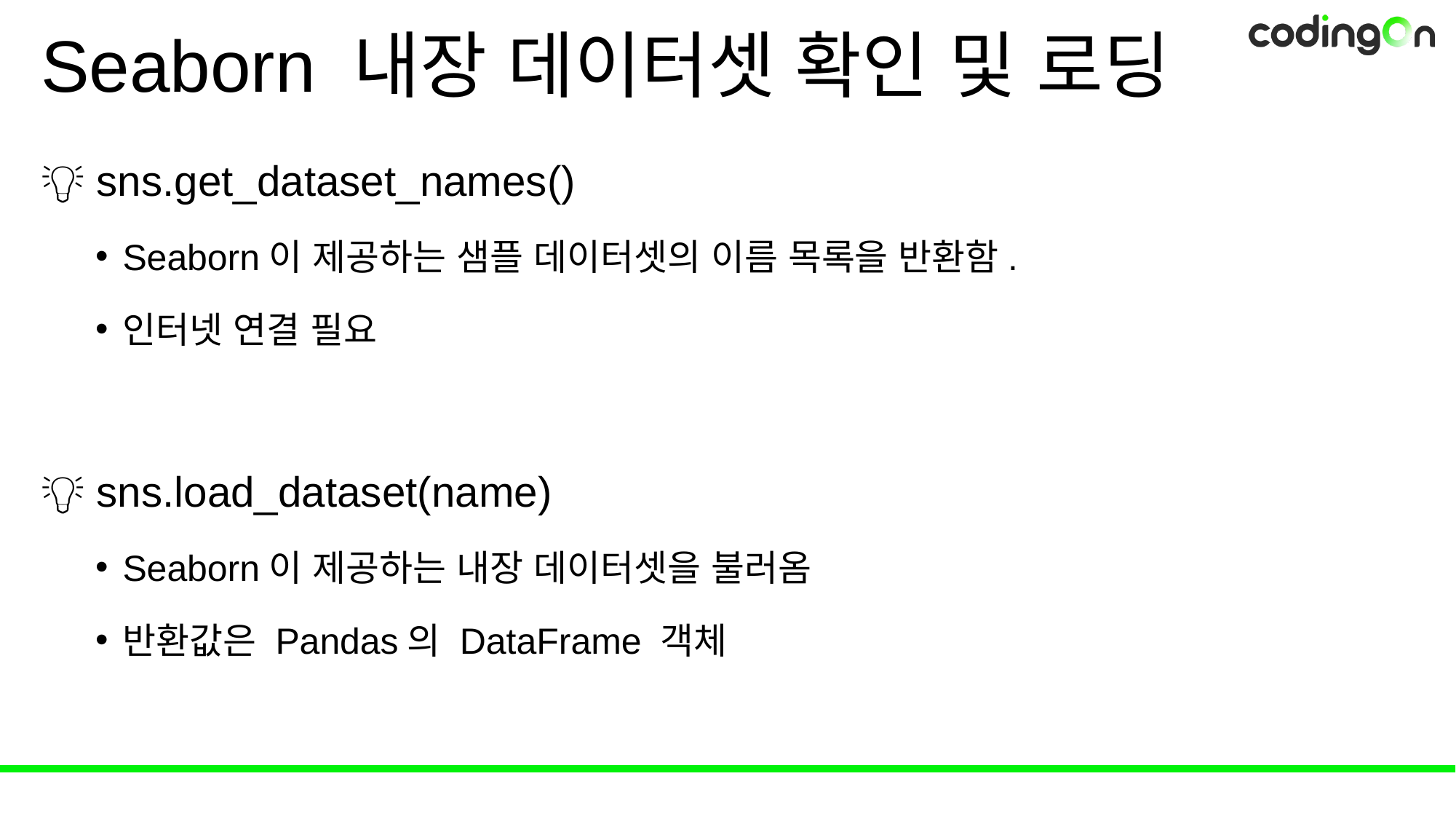

# Seaborn 내장 데이터셋 확인 및 로딩
💡 sns.get_dataset_names()
Seaborn이 제공하는 샘플 데이터셋의 이름 목록을 반환함.
인터넷 연결 필요

💡 sns.load_dataset(name)
Seaborn이 제공하는 내장 데이터셋을 불러옴
반환값은 Pandas의 DataFrame 객체